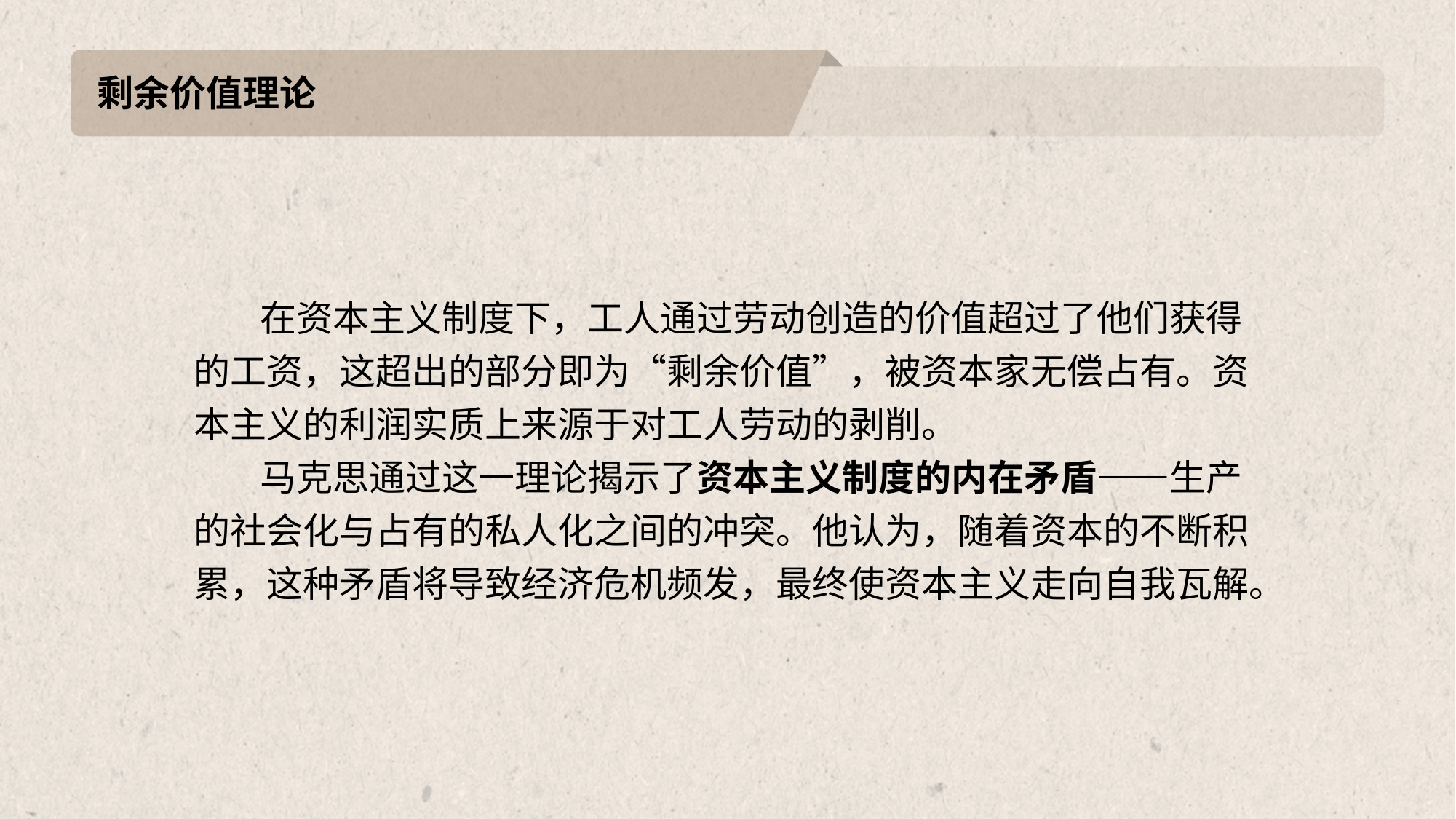

剩余价值理论
       在资本主义制度下，工人通过劳动创造的价值超过了他们获得的工资，这超出的部分即为“剩余价值”，被资本家无偿占有。资本主义的利润实质上来源于对工人劳动的剥削。
       马克思通过这一理论揭示了资本主义制度的内在矛盾——生产的社会化与占有的私人化之间的冲突。他认为，随着资本的不断积累，这种矛盾将导致经济危机频发，最终使资本主义走向自我瓦解。